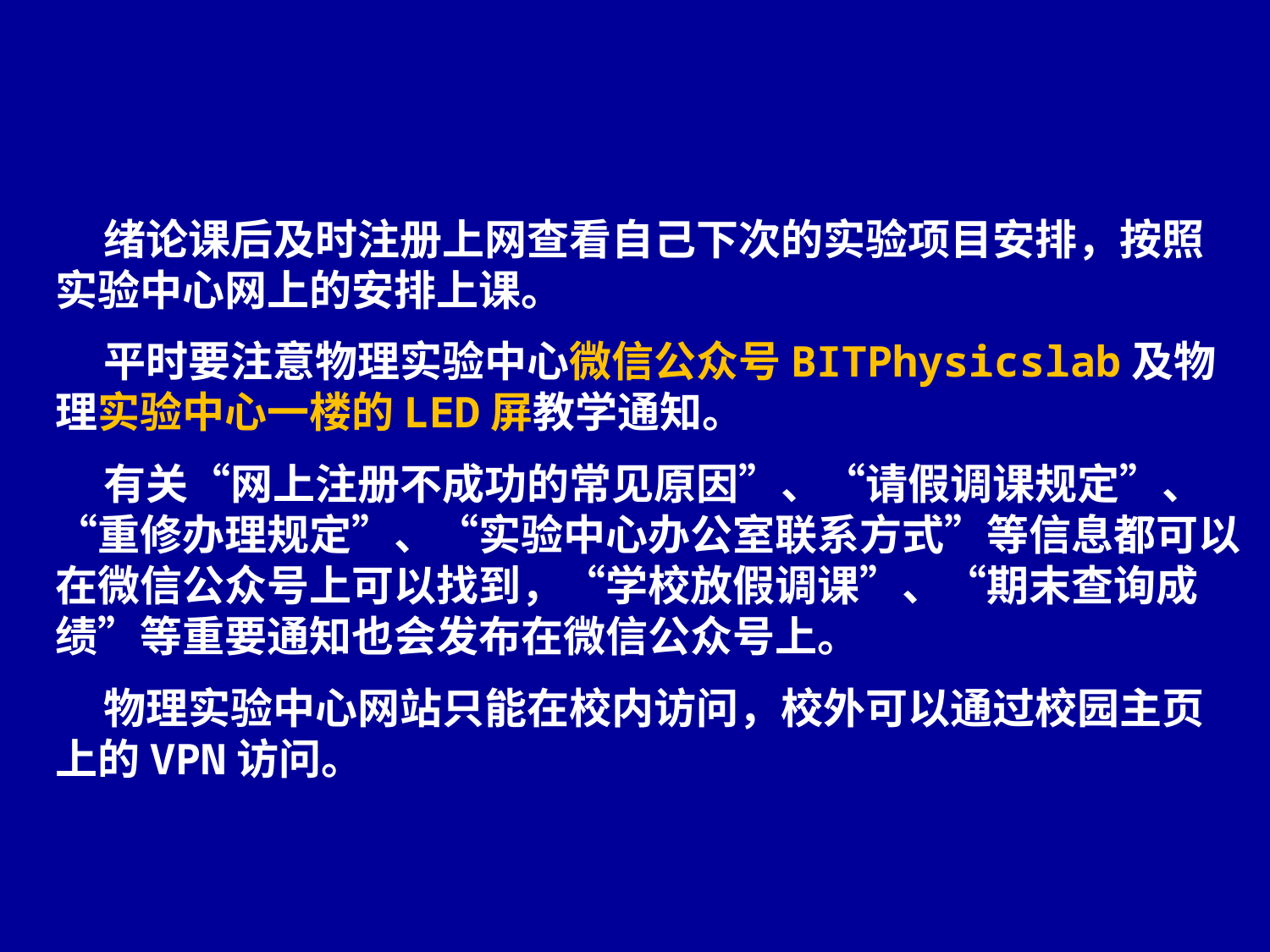

绪论课后及时注册上网查看自己下次的实验项目安排，按照实验中心网上的安排上课。
    平时要注意物理实验中心微信公众号BITPhysicslab及物理实验中心一楼的LED屏教学通知。
    有关“网上注册不成功的常见原因”、“请假调课规定”、“重修办理规定”、“实验中心办公室联系方式”等信息都可以在微信公众号上可以找到，“学校放假调课”、“期末查询成绩”等重要通知也会发布在微信公众号上。
    物理实验中心网站只能在校内访问，校外可以通过校园主页上的VPN访问。